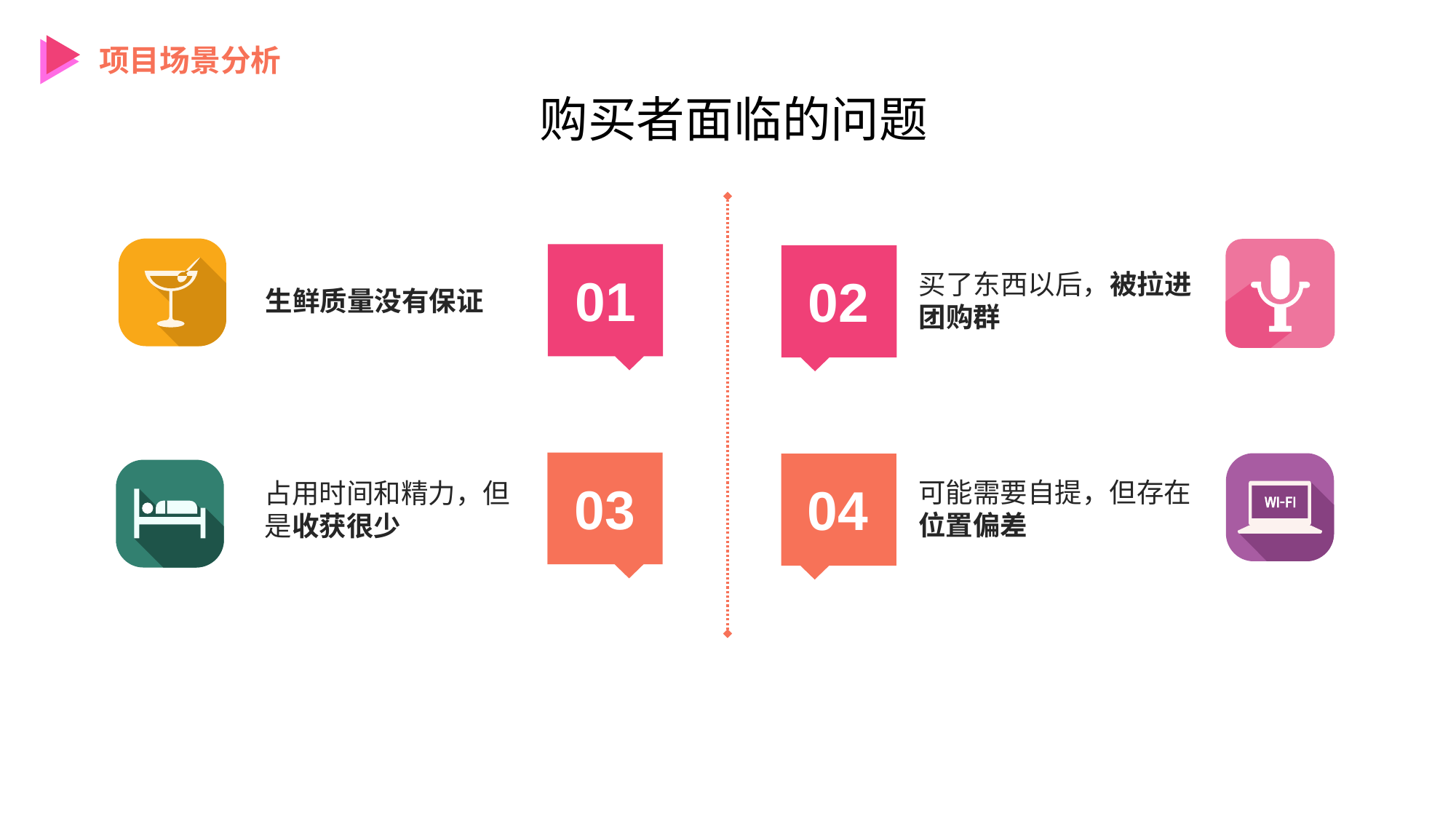

项目场景分析
购买者面临的问题

01
02
买了东西以后，被拉进团购群
生鲜质量没有保证

03
04
可能需要自提，但存在位置偏差
占用时间和精力，但是收获很少